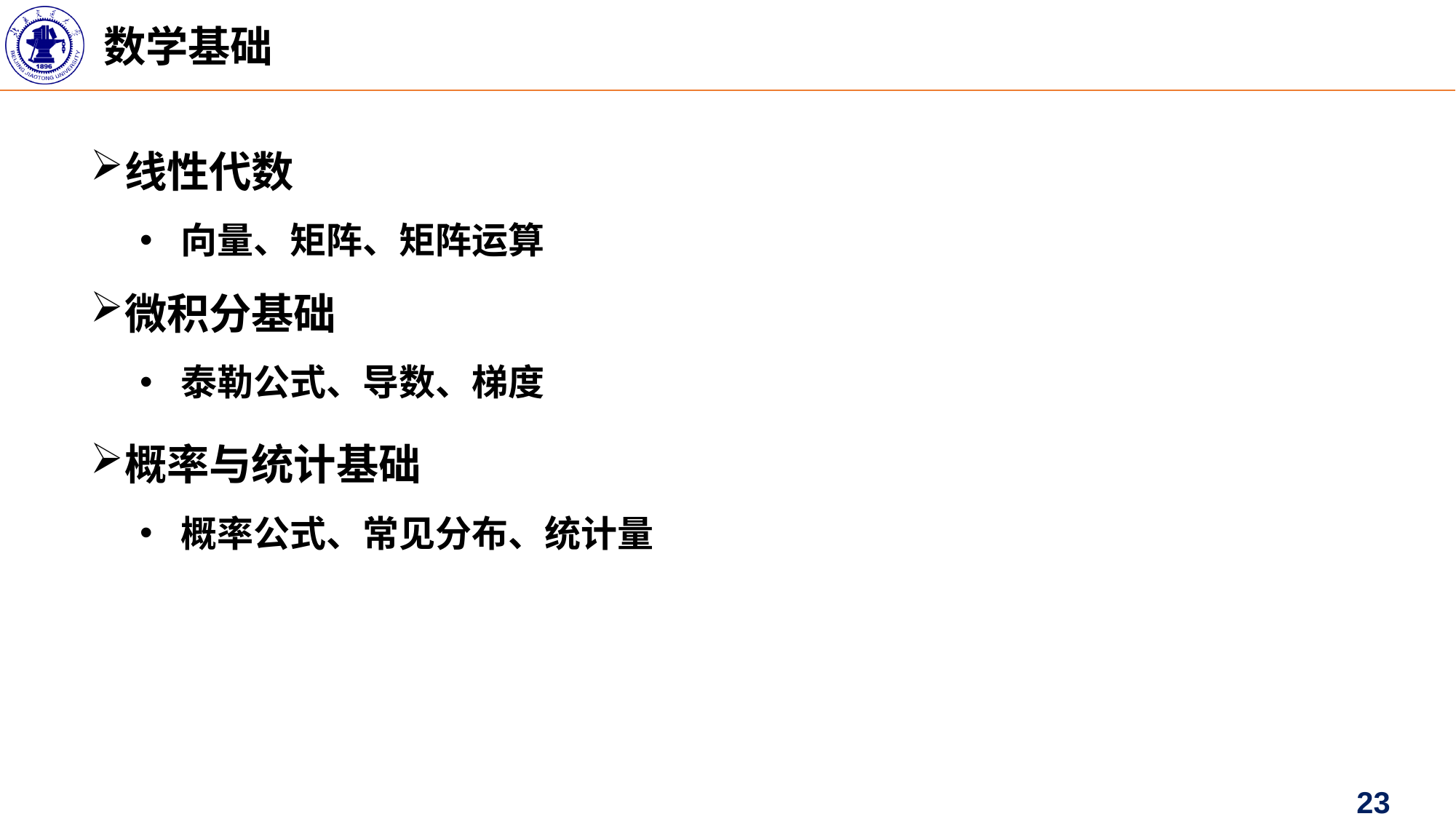

数学基础
线性代数
向量、矩阵、矩阵运算
微积分基础
泰勒公式、导数、梯度
概率与统计基础
概率公式、常见分布、统计量